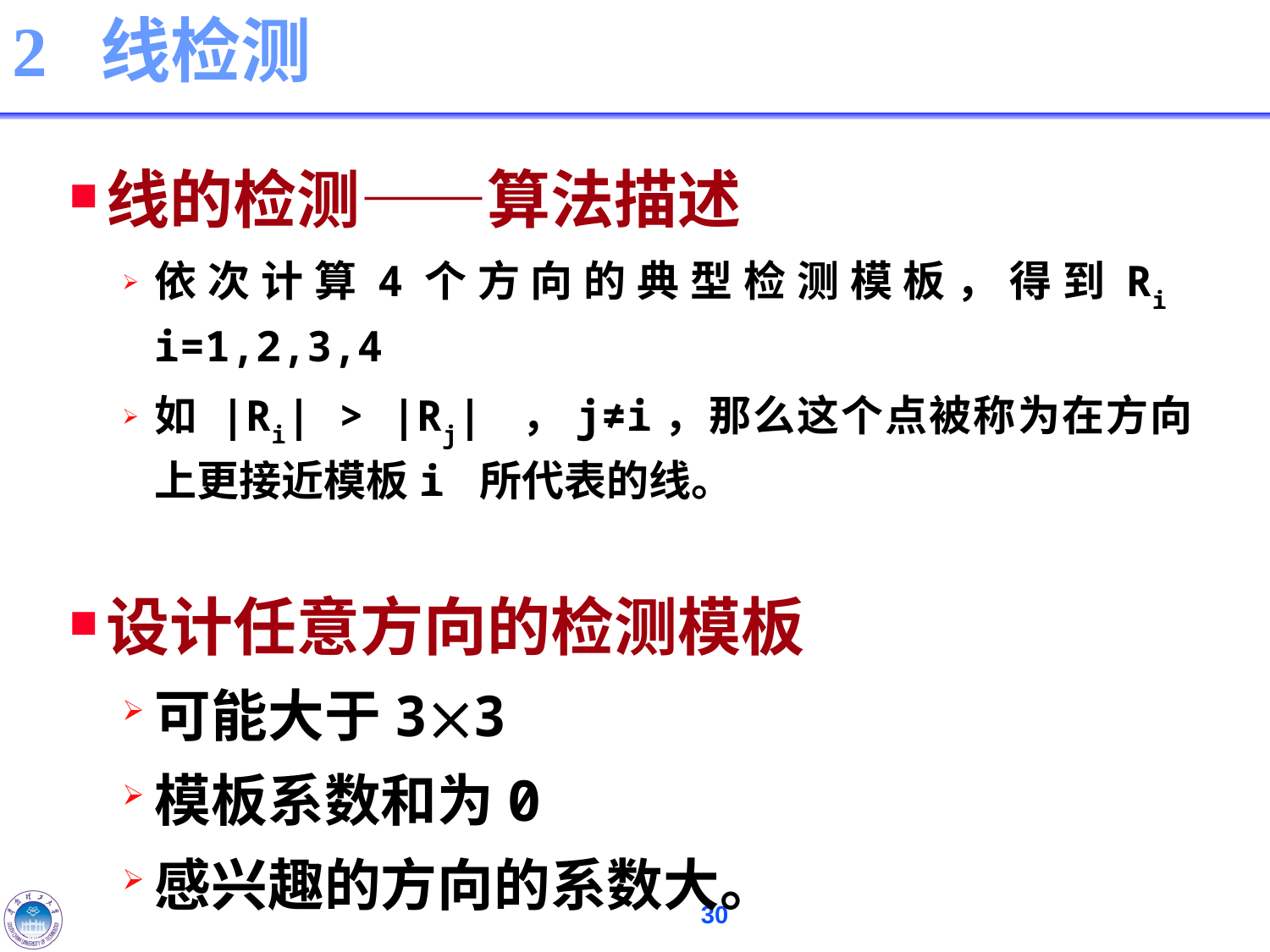

# 2  线检测
线的检测——算法描述
依次计算4个方向的典型检测模板，得到Ri  i=1,2,3,4
如 |Ri| > |Rj| ，j≠i，那么这个点被称为在方向上更接近模板i 所代表的线。

设计任意方向的检测模板
可能大于3×3
模板系数和为0
感兴趣的方向的系数大。